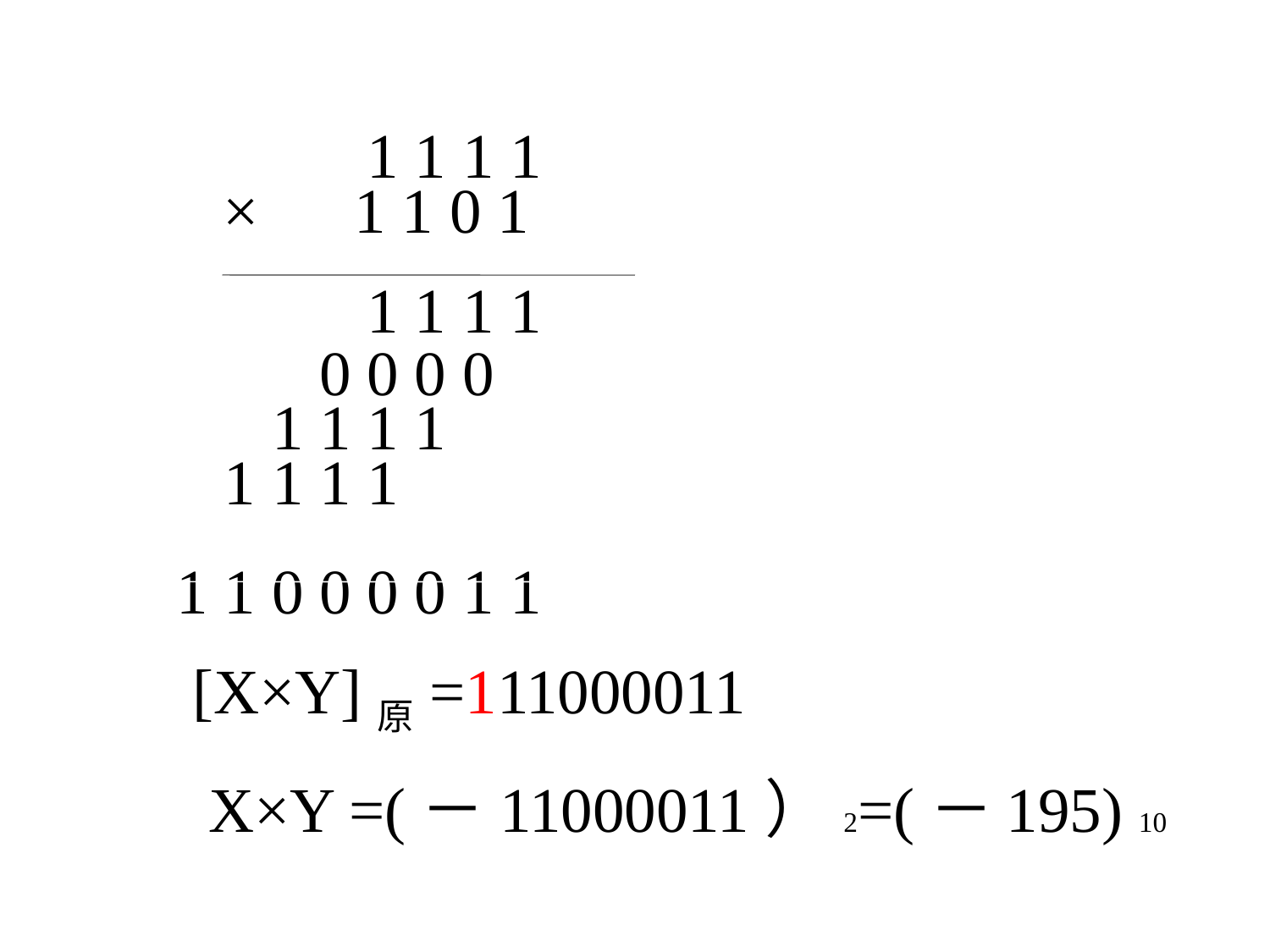

1 1 1 1
　　×      1 1 0 1
                  1 1 1 1
               0 0 0 0
            1 1 1 1
         1 1 1 1

      1 1 0 0 0 0 1 1
       [X×Y]原=111000011
        X×Y =(－11000011）2=(－ 195) 10